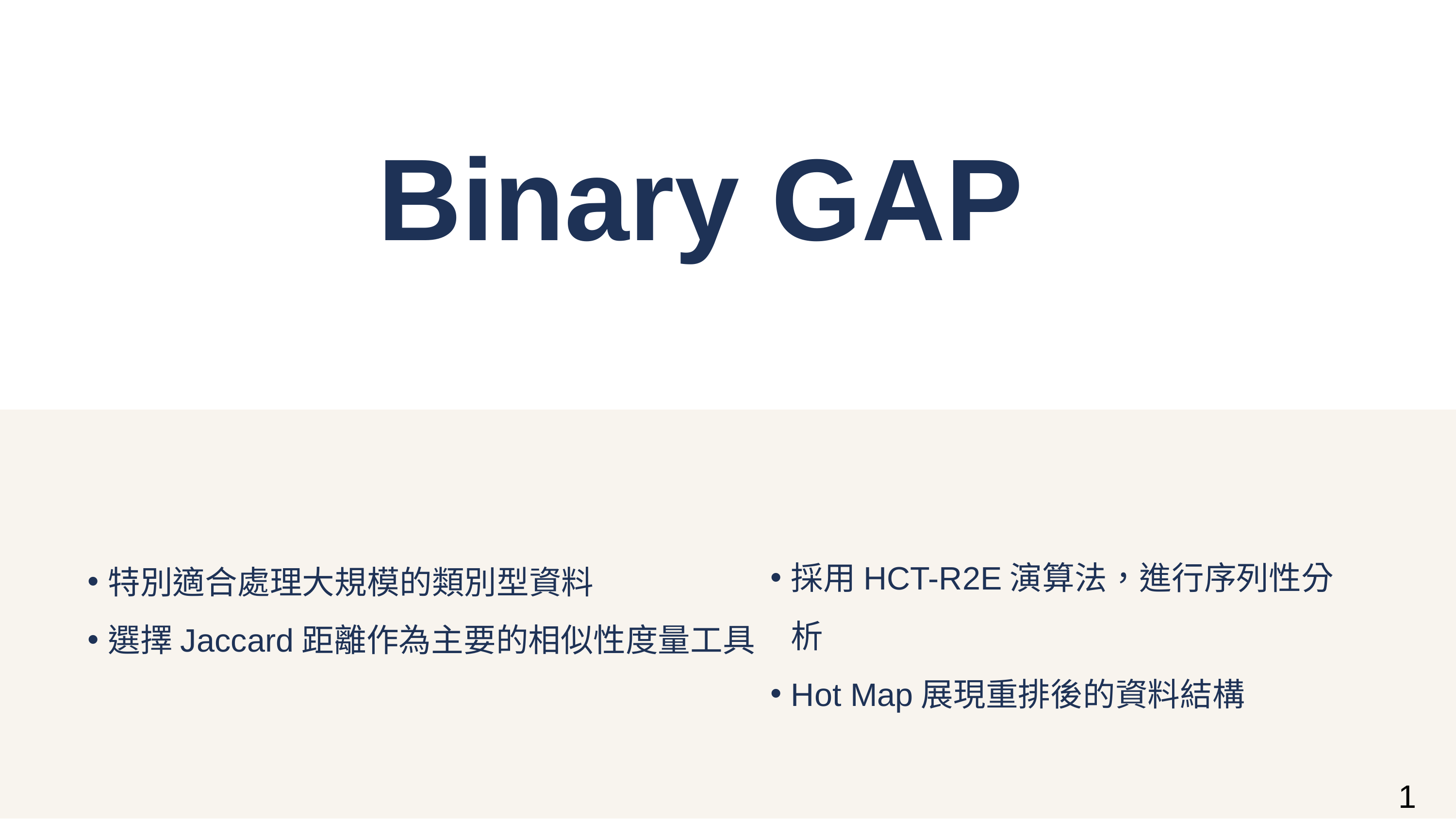

Binary GAP

採用HCT-R2E演算法，進行序列性分析
Hot Map展現重排後的資料結構
特別適合處理大規模的類別型資料
選擇Jaccard距離作為主要的相似性度量工具

19